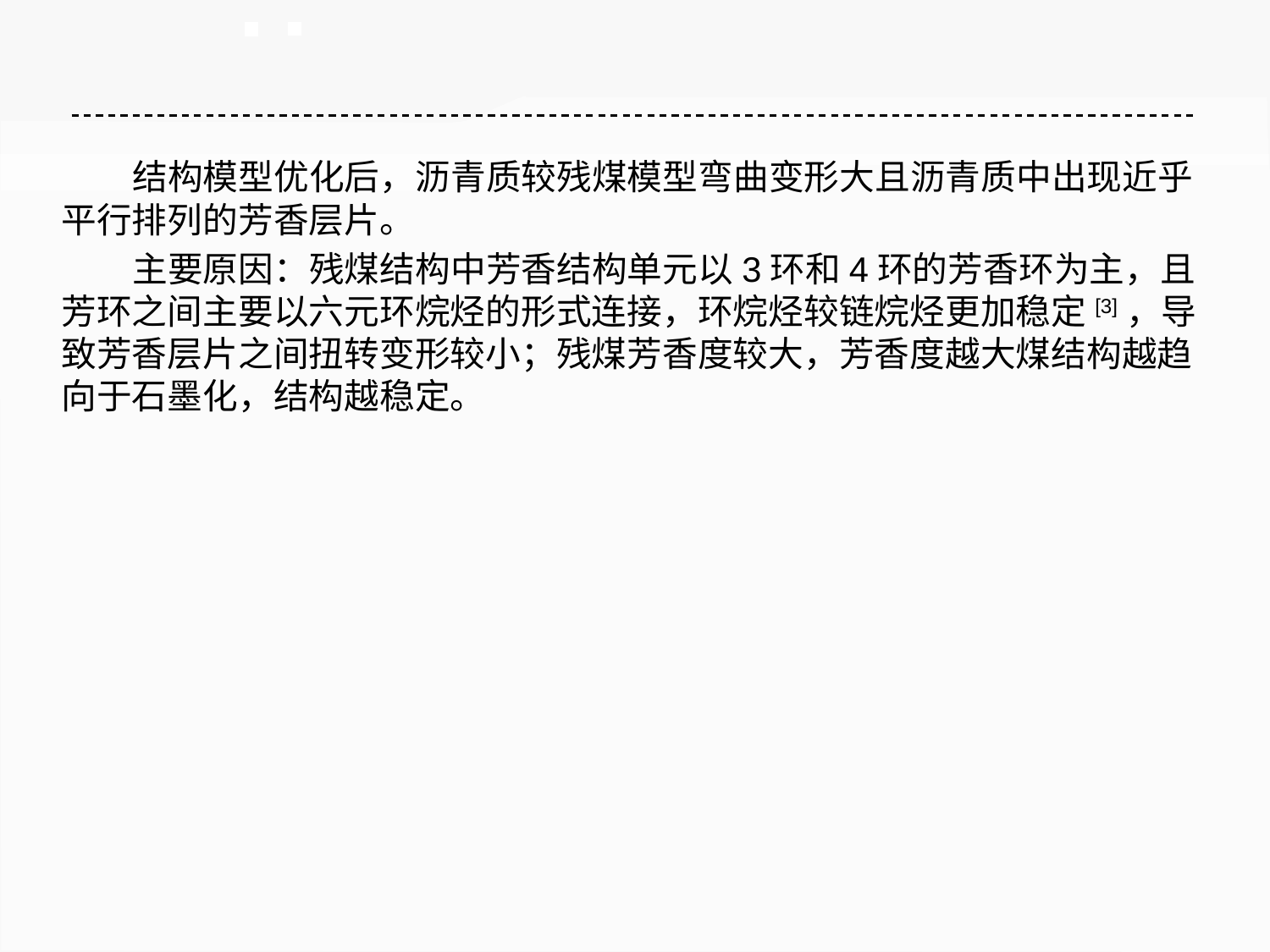

结构模型优化后，沥青质较残煤模型弯曲变形大且沥青质中出现近乎平行排列的芳香层片。
        主要原因：残煤结构中芳香结构单元以3环和4环的芳香环为主，且芳环之间主要以六元环烷烃的形式连接，环烷烃较链烷烃更加稳定[3]，导致芳香层片之间扭转变形较小；残煤芳香度较大，芳香度越大煤结构越趋向于石墨化，结构越稳定。